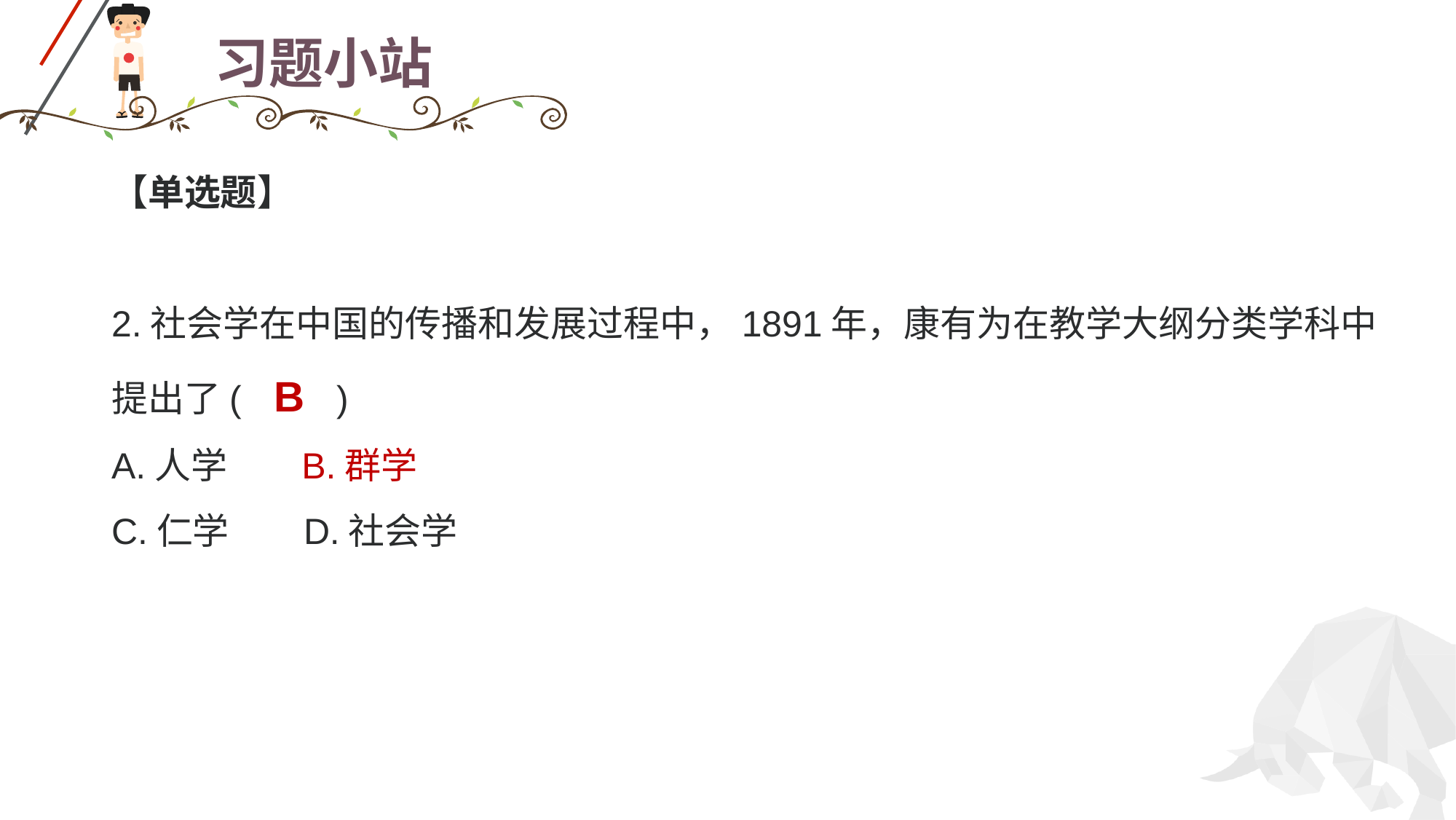

# 习题小站

【单选题】

2.社会学在中国的传播和发展过程中，1891年，康有为在教学大纲分类学科中提出了(   B   )
A.人学        B.群学
C.仁学        D.社会学